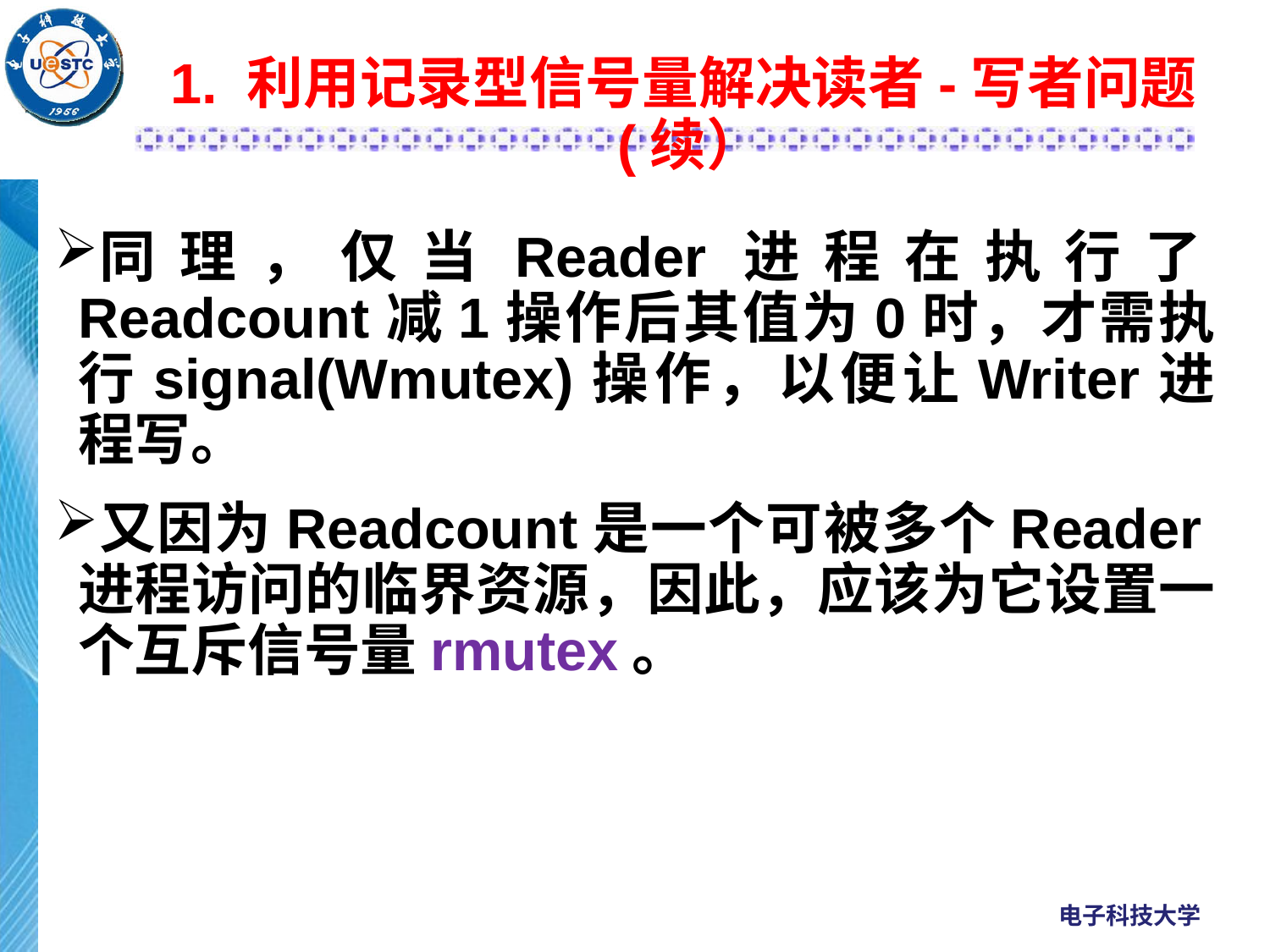

# 1. 利用记录型信号量解决读者-写者问题(续）
同理，仅当Reader进程在执行了Readcount减1操作后其值为0时，才需执行signal(Wmutex)操作，以便让Writer进程写。
又因为Readcount是一个可被多个Reader进程访问的临界资源，因此，应该为它设置一个互斥信号量rmutex。